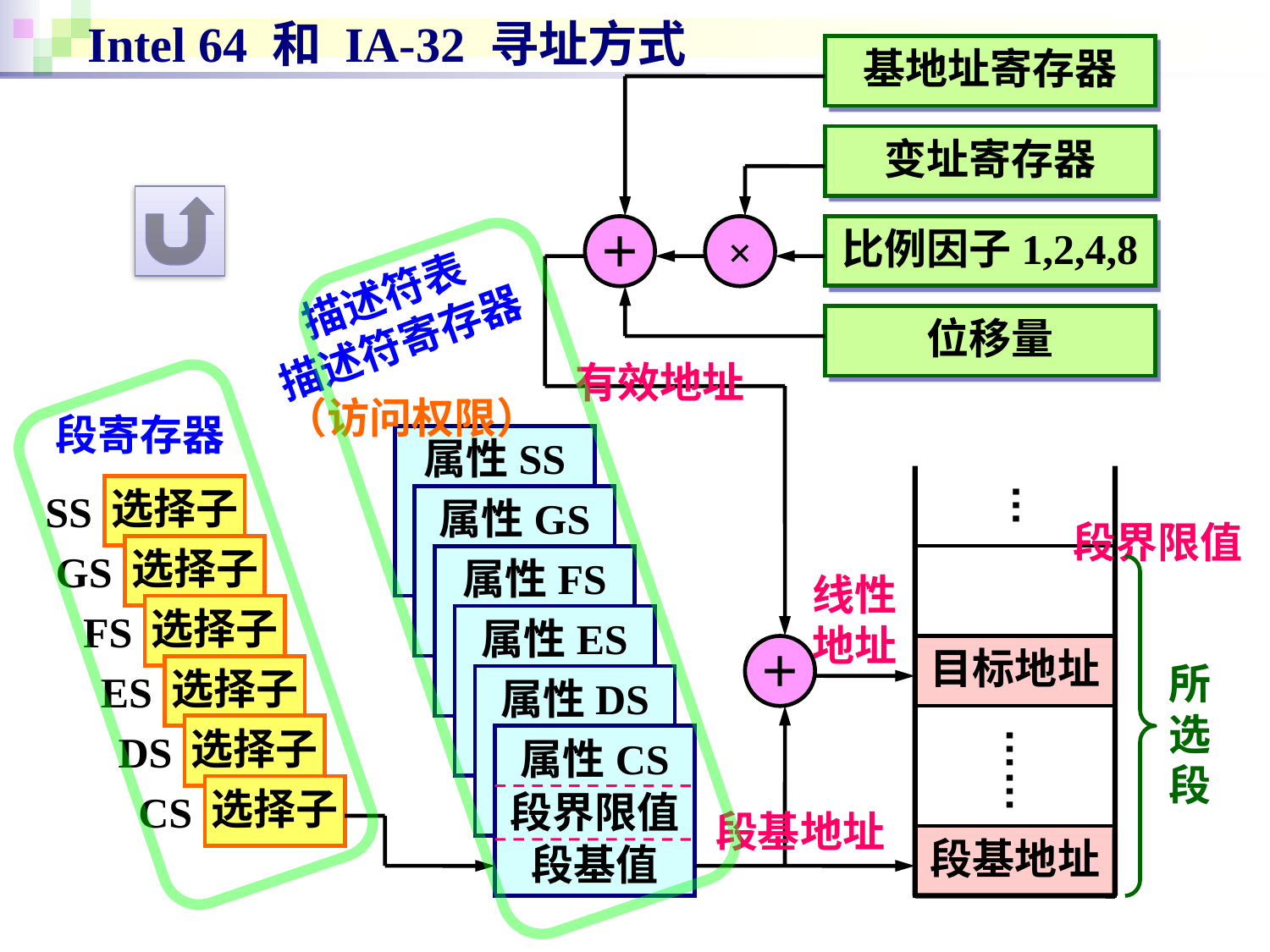

Intel 64 和 IA-32 寻址方式
基地址寄存器

变址寄存器

比例因子1,2,4,8
＋
×

描述符表
描述符寄存器

位移量

有效地址
（访问权限）

段寄存器
属性SS
…

SS
选择子
属性GS
段界限值

GS
选择子

属性FS

线性地址
FS
选择子
属性ES
＋
目标地址
所选段
ES
选择子
属性DS

DS
选择子
……
属性CS
段界限值
段基值
CS
选择子

段基地址

段基地址